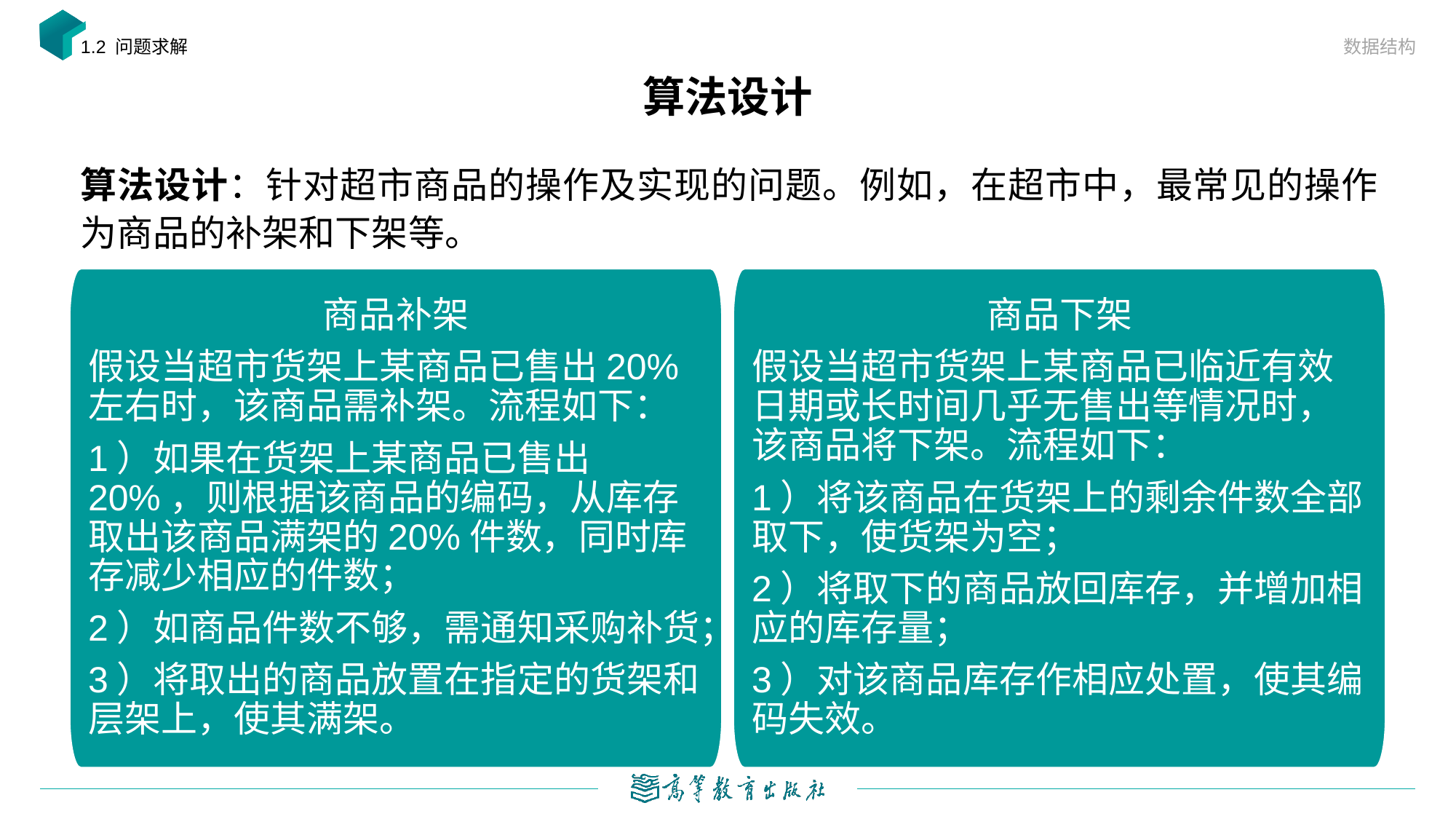

数据结构
1.2 问题求解
# 算法设计
算法设计：针对超市商品的操作及实现的问题。例如，在超市中，最常见的操作为商品的补架和下架等。
商品补架
假设当超市货架上某商品已售出20%左右时，该商品需补架。流程如下：
1）如果在货架上某商品已售出20%，则根据该商品的编码，从库存取出该商品满架的20%件数，同时库存减少相应的件数；
2）如商品件数不够，需通知采购补货；
3）将取出的商品放置在指定的货架和层架上，使其满架。
商品下架
假设当超市货架上某商品已临近有效日期或长时间几乎无售出等情况时，该商品将下架。流程如下：
1）将该商品在货架上的剩余件数全部取下，使货架为空；
2）将取下的商品放回库存，并增加相应的库存量；
3）对该商品库存作相应处置，使其编码失效。